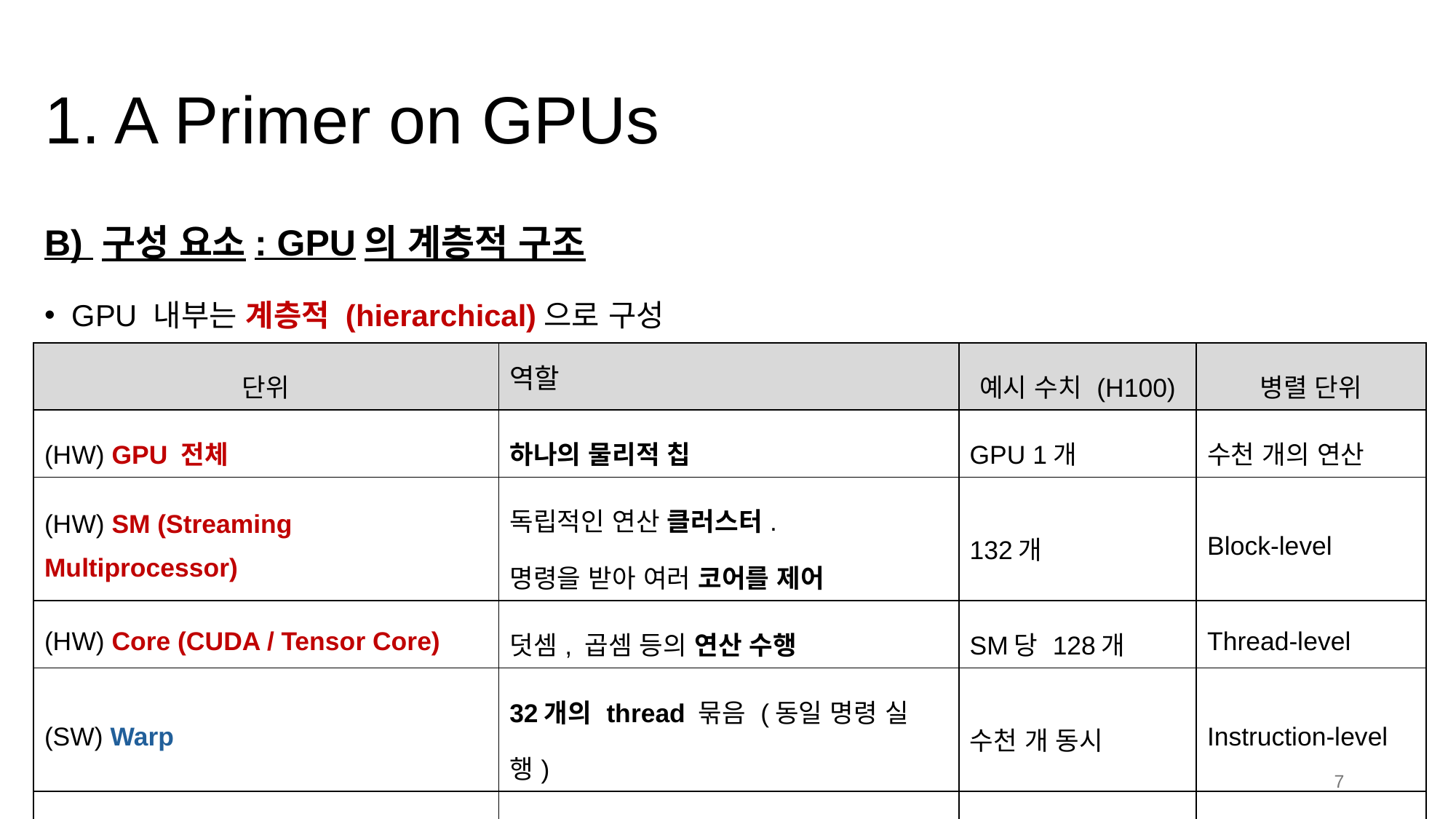

# 1. A Primer on GPUs
B) 구성 요소: GPU의 계층적 구조
GPU 내부는 계층적 (hierarchical)으로 구성
| 단위 | 역할 | 예시 수치 (H100) | 병렬 단위 |
| --- | --- | --- | --- |
| (HW) GPU 전체 | 하나의 물리적 칩 | GPU 1개 | 수천 개의 연산 |
| (HW) SM (Streaming Multiprocessor) | 독립적인 연산 클러스터. 명령을 받아 여러 코어를 제어 | 132개 | Block-level |
| (HW) Core (CUDA / Tensor Core) | 덧셈, 곱셈 등의 연산 수행 | SM당 128개 | Thread-level |
| (SW) Warp | 32개의 thread 묶음 (동일 명령 실행) | 수천 개 동시 | Instruction-level |
| (SW) Thread | 가장 작은 실행 단위 (데이터 한 점 계산) | 수십만 개 활성 | 데이터 |
7